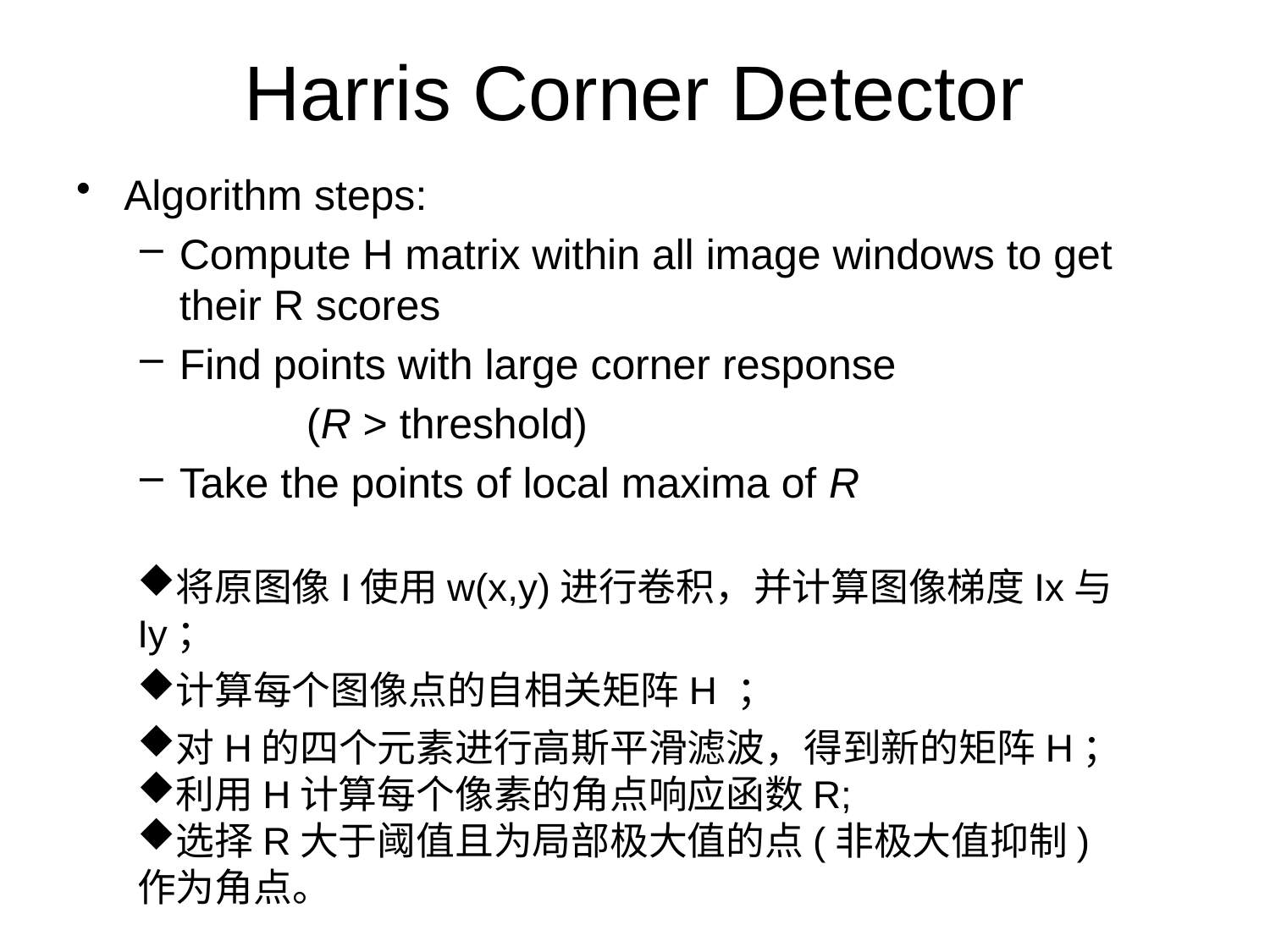

Harris Corner Detector
Algorithm steps:
Compute H matrix within all image windows to get their R scores
Find points with large corner response
		(R > threshold)
Take the points of local maxima of R
将原图像I使用w(x,y)进行卷积，并计算图像梯度Ix与Iy；
计算每个图像点的自相关矩阵H ；
对H的四个元素进行高斯平滑滤波，得到新的矩阵H；
利用H计算每个像素的角点响应函数R;
选择R大于阈值且为局部极大值的点(非极大值抑制)作为角点。